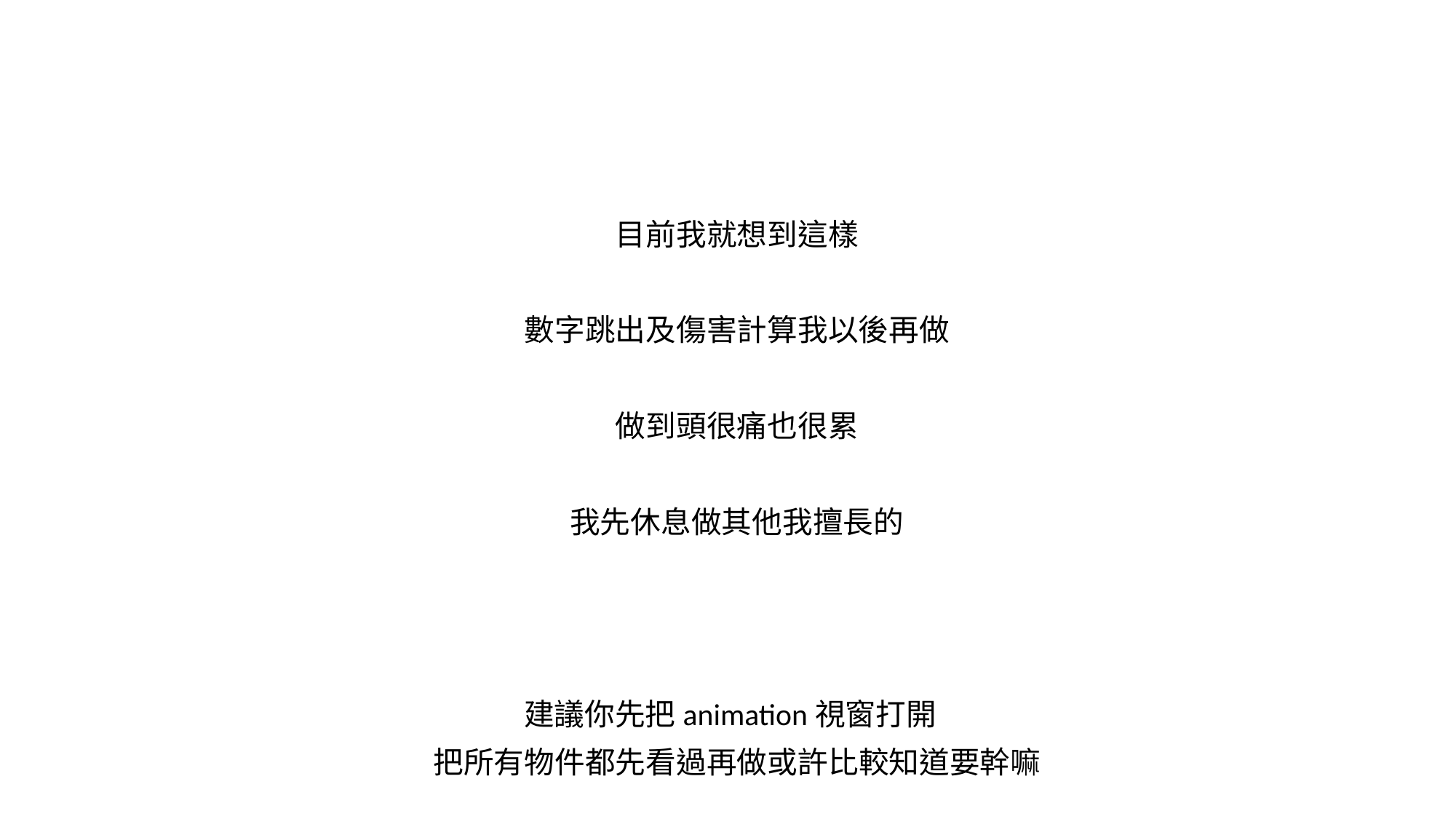

目前我就想到這樣

數字跳出及傷害計算我以後再做

做到頭很痛也很累

我先休息做其他我擅長的

建議你先把animation視窗打開
把所有物件都先看過再做或許比較知道要幹嘛